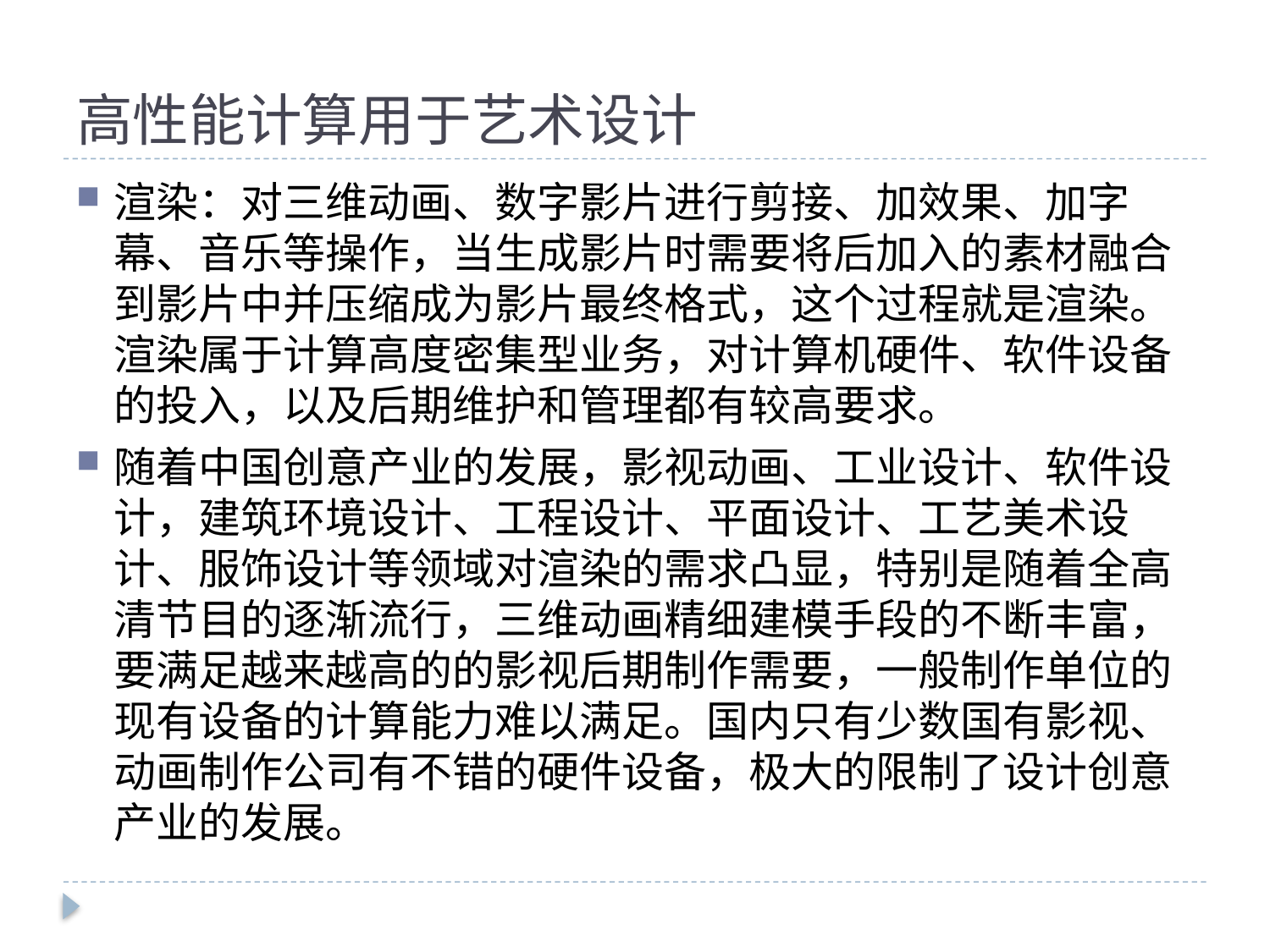

# 高性能计算用于艺术设计
渲染：对三维动画、数字影片进行剪接、加效果、加字幕、音乐等操作，当生成影片时需要将后加入的素材融合到影片中并压缩成为影片最终格式，这个过程就是渲染。渲染属于计算高度密集型业务，对计算机硬件、软件设备的投入，以及后期维护和管理都有较高要求。
随着中国创意产业的发展，影视动画、工业设计、软件设计，建筑环境设计、工程设计、平面设计、工艺美术设计、服饰设计等领域对渲染的需求凸显，特别是随着全高清节目的逐渐流行，三维动画精细建模手段的不断丰富，要满足越来越高的的影视后期制作需要，一般制作单位的现有设备的计算能力难以满足。国内只有少数国有影视、动画制作公司有不错的硬件设备，极大的限制了设计创意产业的发展。